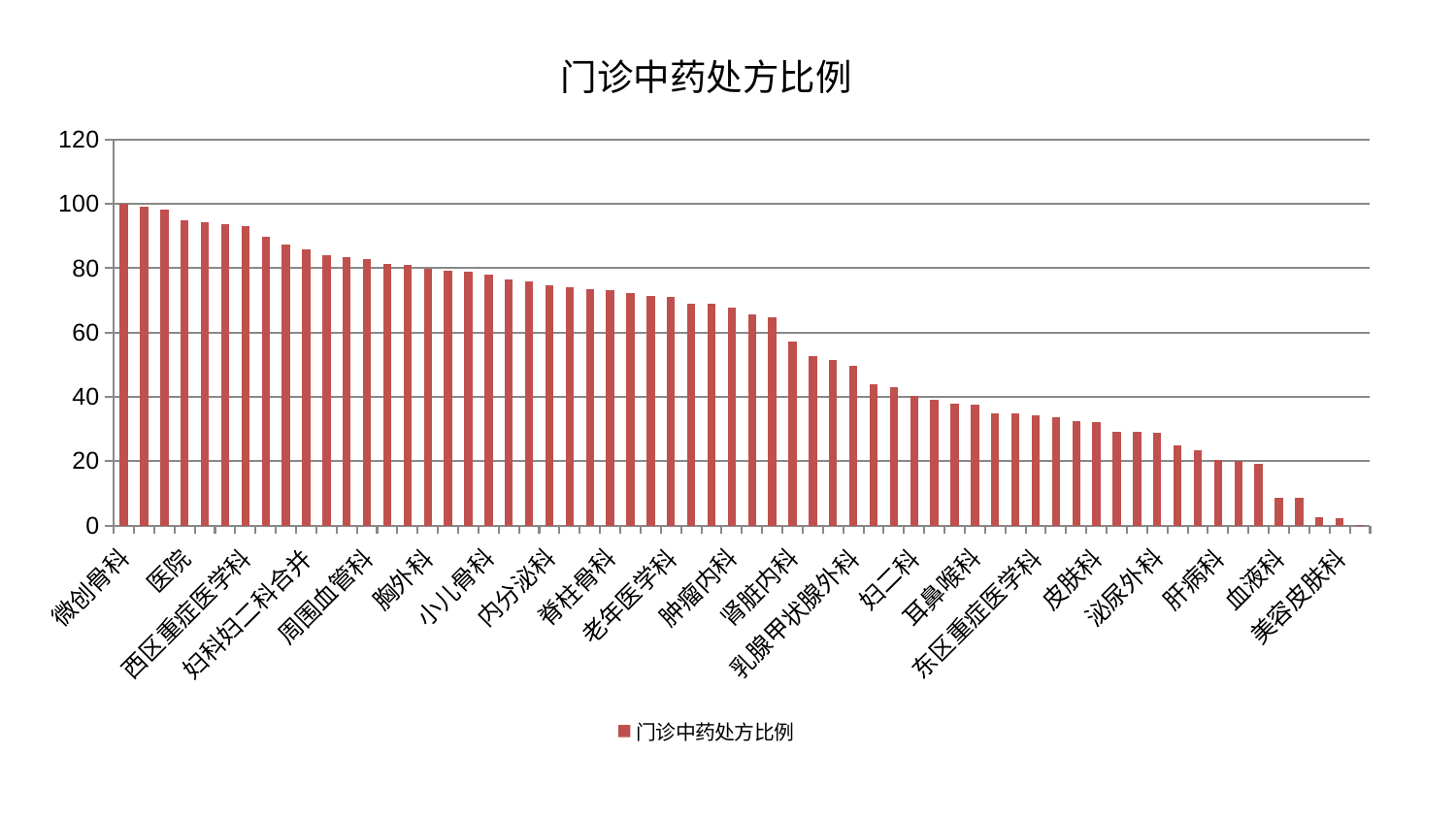

### Chart: 门诊中药处方比例

| Category | 门诊中药处方比例 |
|---|---|
| 微创骨科 | 100.0 |
| 康复科 | 99.16518218221499 |
| 重症医学科 | 98.09455183817843 |
| 医院 | 94.93723834281741 |
| 中医经典科 | 94.21775387744565 |
| 心病二科 | 93.8400995458493 |
| 西区重症医学科 | 93.24157918869949 |
| 心病一科 | 89.69437087378887 |
| 呼吸内科 | 87.49521489272497 |
| 妇科妇二科合并 | 85.94915394748523 |
| 中医外治中心 | 84.03077538530387 |
| 脾胃科消化科合并 | 83.50766369907835 |
| 周围血管科 | 82.86680199173199 |
| 显微骨科 | 81.20343483936207 |
| 肾病科 | 80.98789309778039 |
| 胸外科 | 79.71409113228785 |
| 男科 | 79.18118324736197 |
| 推拿科 | 78.99927712361837 |
| 小儿骨科 | 78.06919365000229 |
| 妇科 | 76.3954761302777 |
| 脑病一科 | 75.86071982913921 |
| 内分泌科 | 74.70994137408279 |
| 运动损伤骨科 | 74.07637281968337 |
| 东区肾病科 | 73.55015491651355 |
| 脊柱骨科 | 73.34563304841339 |
| 心病三科 | 72.36944684174651 |
| 肛肠科 | 71.44826991593045 |
| 老年医学科 | 71.13967058073868 |
| 眼科 | 69.05699725173785 |
| 神经内科 | 68.8559836299547 |
| 肿瘤内科 | 67.77984227463632 |
| 骨科 | 65.54456626406913 |
| 脑病二科 | 64.7034016899044 |
| 肾脏内科 | 57.21492960558569 |
| 神经外科 | 52.7457506864493 |
| 心病四科 | 51.41046802651824 |
| 乳腺甲状腺外科 | 49.54742778807383 |
| 脾胃病科 | 44.0362244861366 |
| 创伤骨科 | 43.14646225707536 |
| 妇二科 | 40.261713455981976 |
| 身心医学科 | 39.17500337130184 |
| 小儿推拿科 | 37.80950405534815 |
| 耳鼻喉科 | 37.55143502462189 |
| 儿科 | 34.85738983199558 |
| 综合内科 | 34.795993744202505 |
| 东区重症医学科 | 34.348844207106566 |
| 口腔科 | 33.59076914418903 |
| 普通外科 | 32.440375849832606 |
| 皮肤科 | 32.2146583520985 |
| 关节骨科 | 29.22208139736282 |
| 消化内科 | 29.13855839854916 |
| 泌尿外科 | 28.84429745756131 |
| 产科 | 24.90695548414279 |
| 治未病中心 | 23.27537712799057 |
| 肝病科 | 20.47552100613645 |
| 脑病三科 | 20.104437638900315 |
| 针灸科 | 19.30947645252887 |
| 血液科 | 8.581616916553253 |
| 肝胆外科 | 8.513860801309654 |
| 心血管内科 | 2.630249614450537 |
| 美容皮肤科 | 2.123455120688939 |
| 风湿病科 | 0.06237984782209151 |
221